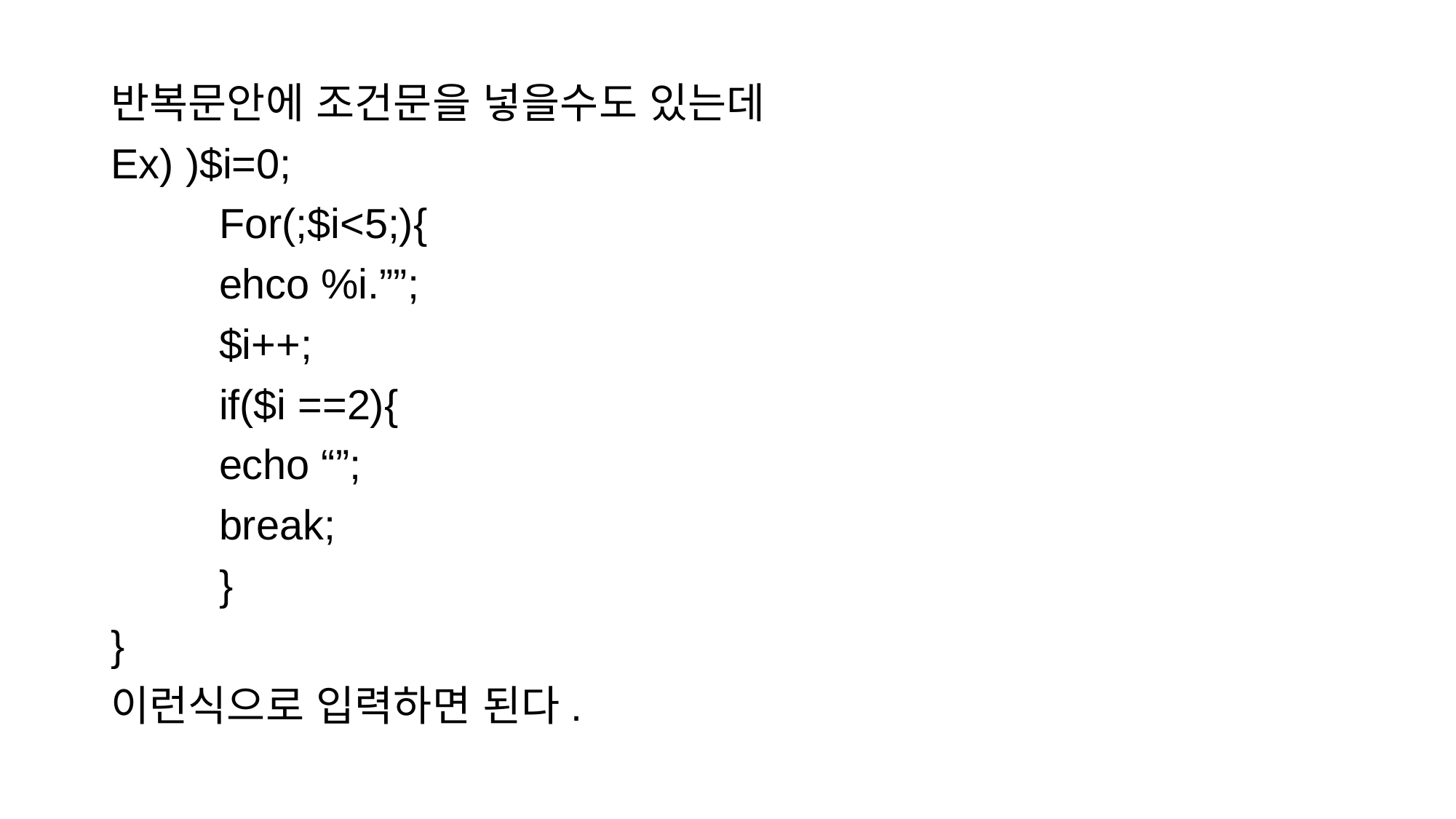

반복문안에 조건문을 넣을수도 있는데
Ex) )$i=0;
	For(;$i<5;){
		ehco %i.””;
	$i++;
	if($i ==2){
		echo “”;
		break;
	}
}
이런식으로 입력하면 된다.